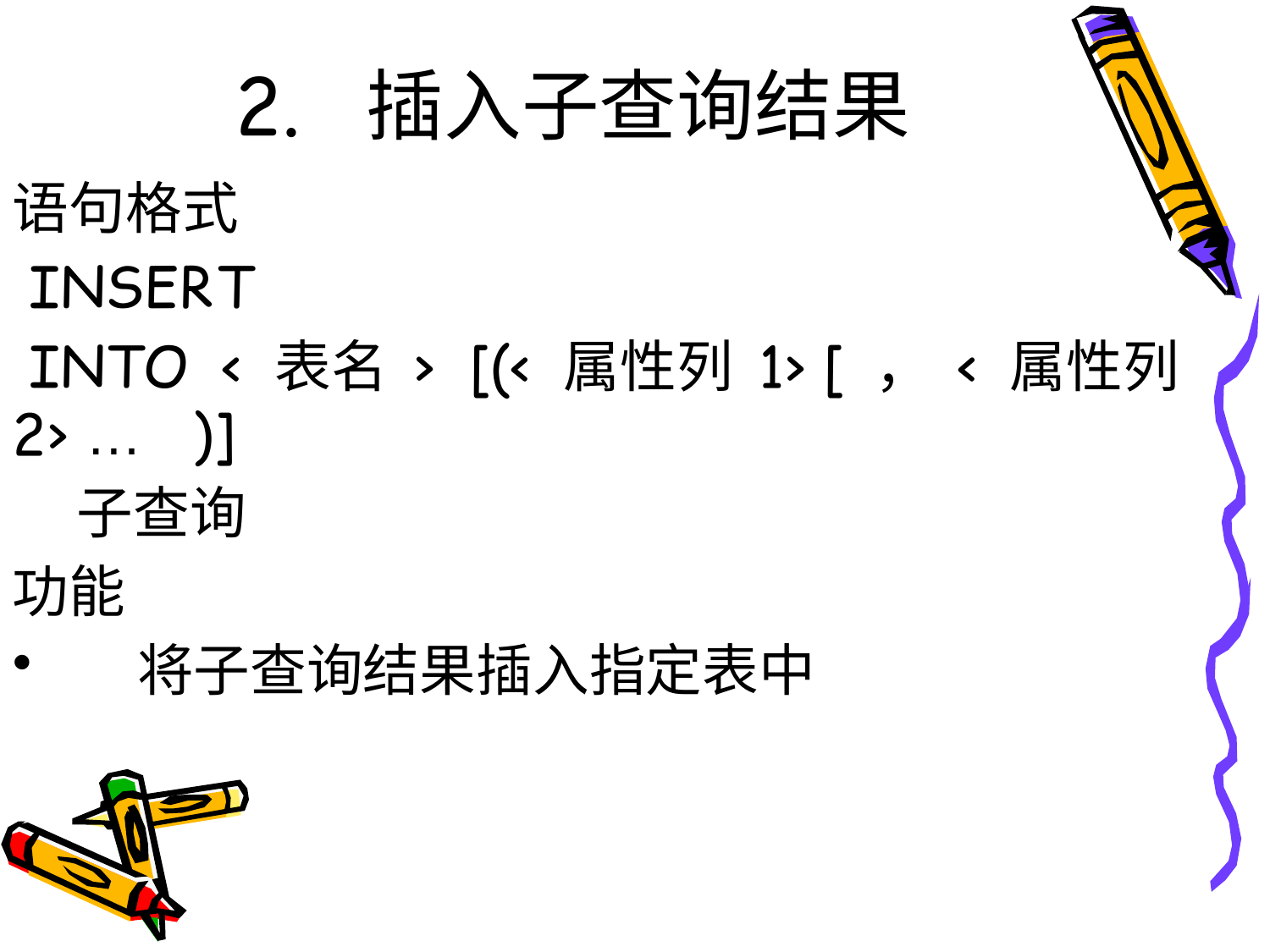

# 2.  插入子查询结果
语句格式
 INSERT
 INTO  < 表名 >  [(< 属性列 1> [ ， < 属性列 2> …   )]
    子查询
功能
     将子查询结果插入指定表中